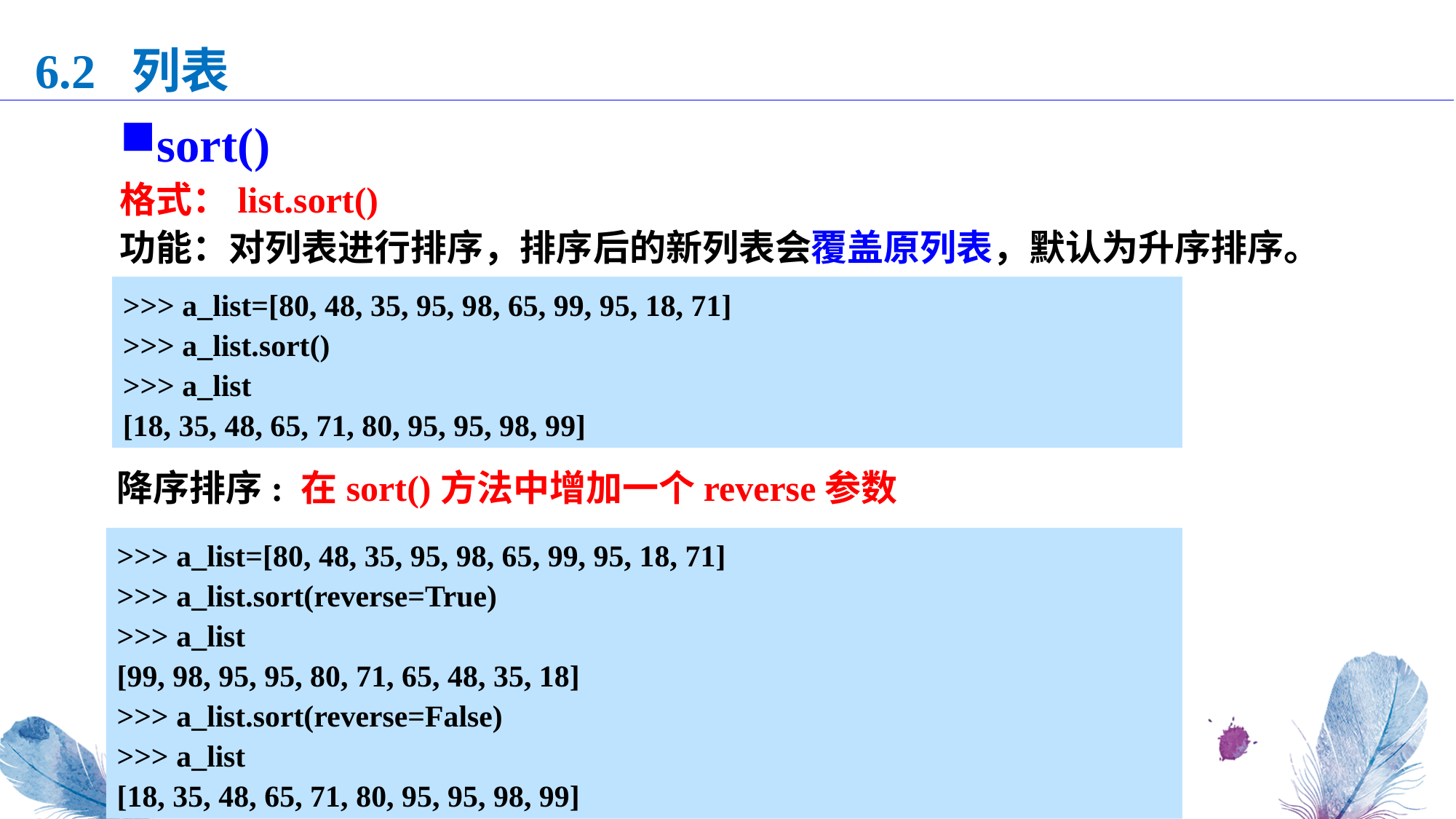

6.2  列表
sort()
格式：list.sort()
功能：对列表进行排序，排序后的新列表会覆盖原列表，默认为升序排序。
>>> a_list=[80, 48, 35, 95, 98, 65, 99, 95, 18, 71]
>>> a_list.sort()
>>> a_list
[18, 35, 48, 65, 71, 80, 95, 95, 98, 99]
降序排序: 在sort()方法中增加一个reverse参数
>>> a_list=[80, 48, 35, 95, 98, 65, 99, 95, 18, 71]
>>> a_list.sort(reverse=True)
>>> a_list
[99, 98, 95, 95, 80, 71, 65, 48, 35, 18]
>>> a_list.sort(reverse=False)
>>> a_list
[18, 35, 48, 65, 71, 80, 95, 95, 98, 99]